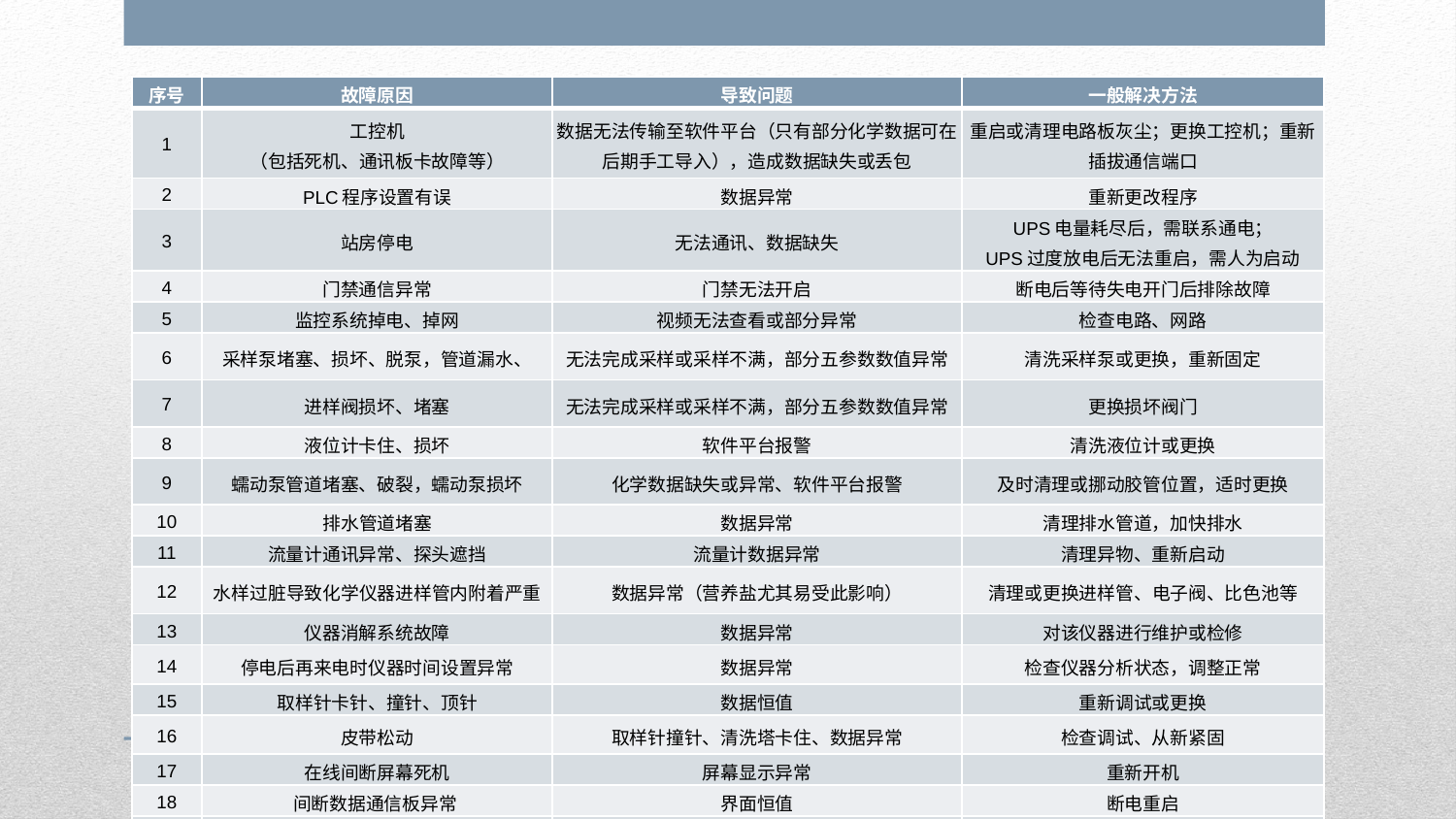

| 序号 | 故障原因 | 导致问题 | 一般解决方法 |
| --- | --- | --- | --- |
| 1 | 工控机 （包括死机、通讯板卡故障等） | 数据无法传输至软件平台（只有部分化学数据可在后期手工导入），造成数据缺失或丢包 | 重启或清理电路板灰尘；更换工控机；重新插拔通信端口 |
| 2 | PLC程序设置有误 | 数据异常 | 重新更改程序 |
| 3 | 站房停电 | 无法通讯、数据缺失 | UPS电量耗尽后，需联系通电； UPS过度放电后无法重启，需人为启动 |
| 4 | 门禁通信异常 | 门禁无法开启 | 断电后等待失电开门后排除故障 |
| 5 | 监控系统掉电、掉网 | 视频无法查看或部分异常 | 检查电路、网路 |
| 6 | 采样泵堵塞、损坏、脱泵，管道漏水、 | 无法完成采样或采样不满，部分五参数数值异常 | 清洗采样泵或更换，重新固定 |
| 7 | 进样阀损坏、堵塞 | 无法完成采样或采样不满，部分五参数数值异常 | 更换损坏阀门 |
| 8 | 液位计卡住、损坏 | 软件平台报警 | 清洗液位计或更换 |
| 9 | 蠕动泵管道堵塞、破裂，蠕动泵损坏 | 化学数据缺失或异常、软件平台报警 | 及时清理或挪动胶管位置，适时更换 |
| 10 | 排水管道堵塞 | 数据异常 | 清理排水管道，加快排水 |
| 11 | 流量计通讯异常、探头遮挡 | 流量计数据异常 | 清理异物、重新启动 |
| 12 | 水样过脏导致化学仪器进样管内附着严重 | 数据异常（营养盐尤其易受此影响） | 清理或更换进样管、电子阀、比色池等 |
| 13 | 仪器消解系统故障 | 数据异常 | 对该仪器进行维护或检修 |
| 14 | 停电后再来电时仪器时间设置异常 | 数据异常 | 检查仪器分析状态，调整正常 |
| 15 | 取样针卡针、撞针、顶针 | 数据恒值 | 重新调试或更换 |
| 16 | 皮带松动 | 取样针撞针、清洗塔卡住、数据异常 | 检查调试、从新紧固 |
| 17 | 在线间断屏幕死机 | 屏幕显示异常 | 重新开机 |
| 18 | 间断数据通信板异常 | 界面恒值 | 断电重启 |
| 19 | 纯水机故障 | 滤芯堵塞、压力阀损坏 | 检查维修 |